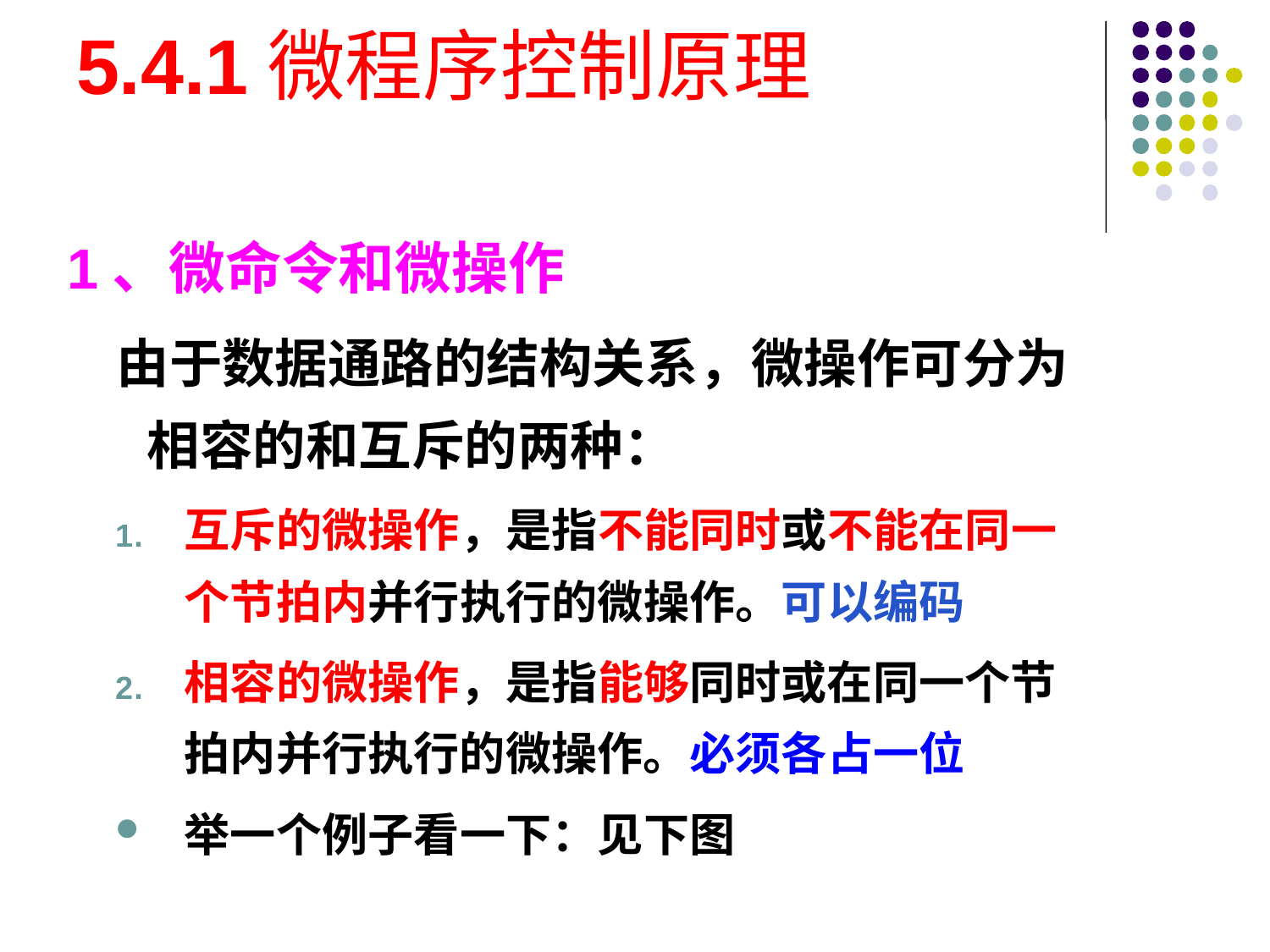

# 5.4.1微程序控制原理
1、微命令和微操作
   由于数据通路的结构关系，微操作可分为相容的和互斥的两种：
互斥的微操作，是指不能同时或不能在同一个节拍内并行执行的微操作。可以编码
相容的微操作，是指能够同时或在同一个节拍内并行执行的微操作。必须各占一位
举一个例子看一下：见下图
45